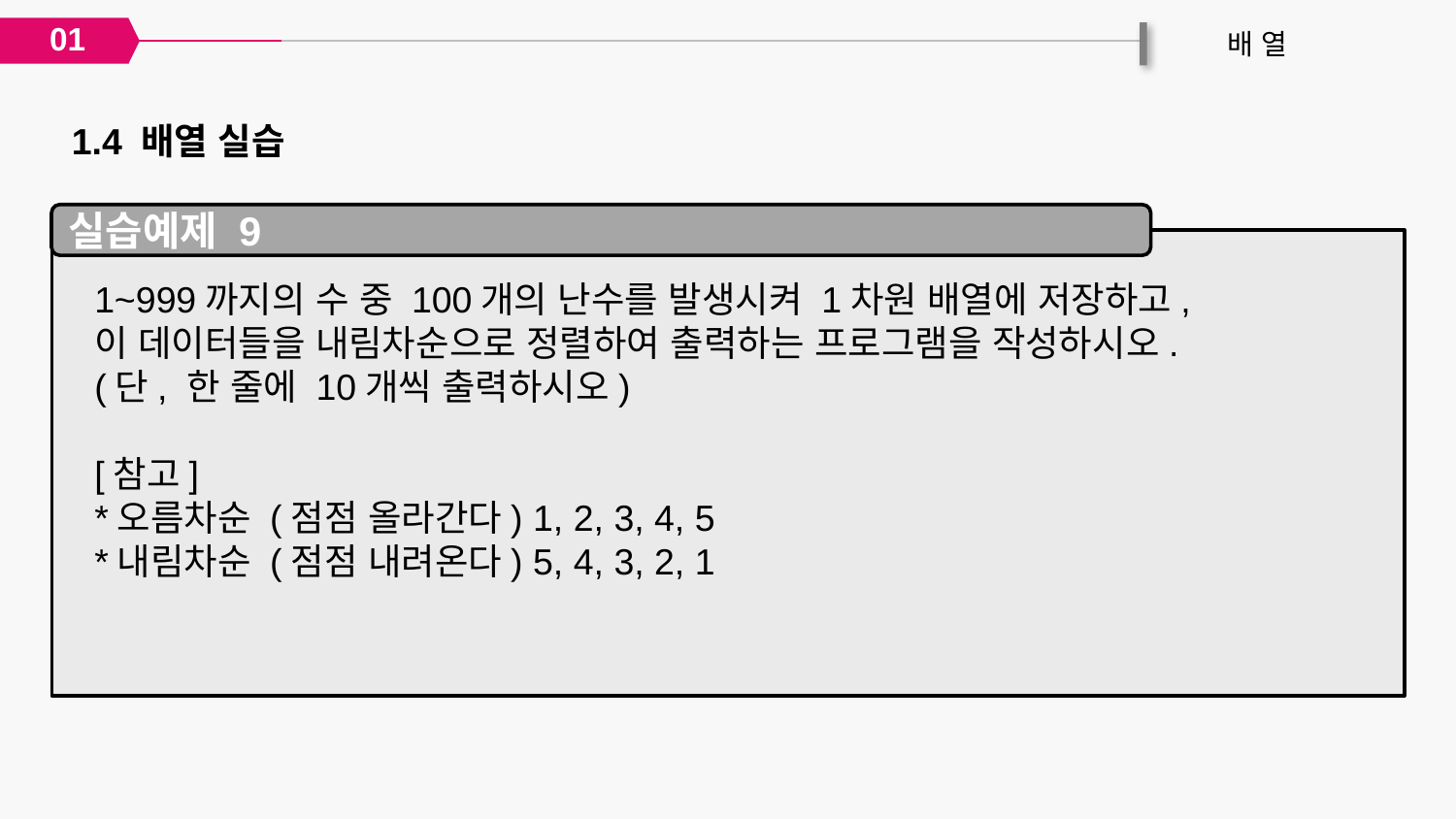

01

배 열

1.4 배열 실습
실습예제 9

1~999까지의 수 중 100개의 난수를 발생시켜 1차원 배열에 저장하고,
이 데이터들을 내림차순으로 정렬하여 출력하는 프로그램을 작성하시오.
(단, 한 줄에 10개씩 출력하시오)

[참고]
*오름차순 (점점 올라간다) 1, 2, 3, 4, 5
*내림차순 (점점 내려온다) 5, 4, 3, 2, 1